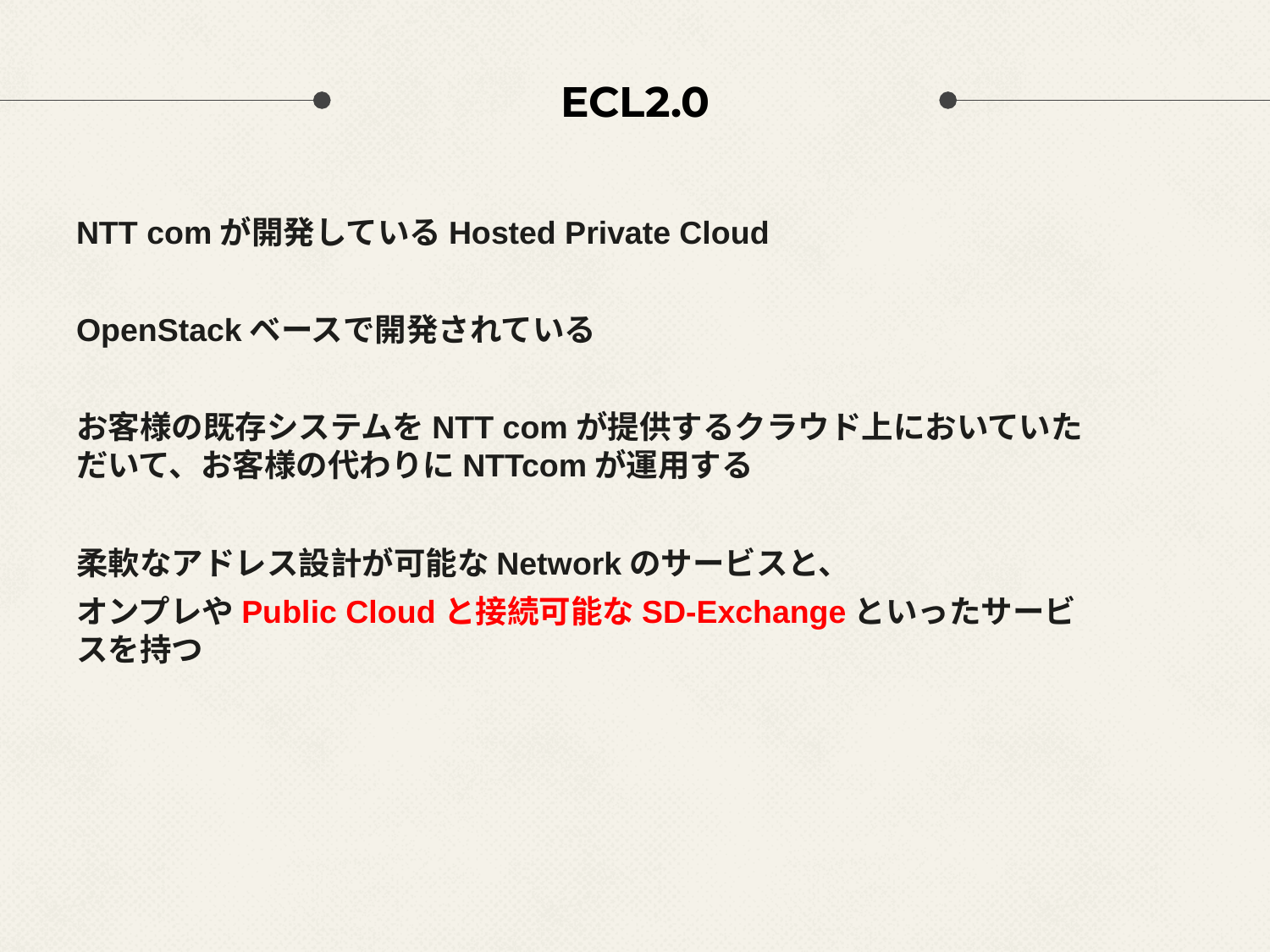

# ECL2.0
NTT comが開発しているHosted Private Cloud

OpenStackベースで開発されている

お客様の既存システムをNTT comが提供するクラウド上においていただいて、お客様の代わりにNTTcomが運用する

柔軟なアドレス設計が可能なNetworkのサービスと、
オンプレやPublic Cloudと接続可能なSD-Exchangeといったサービスを持つ